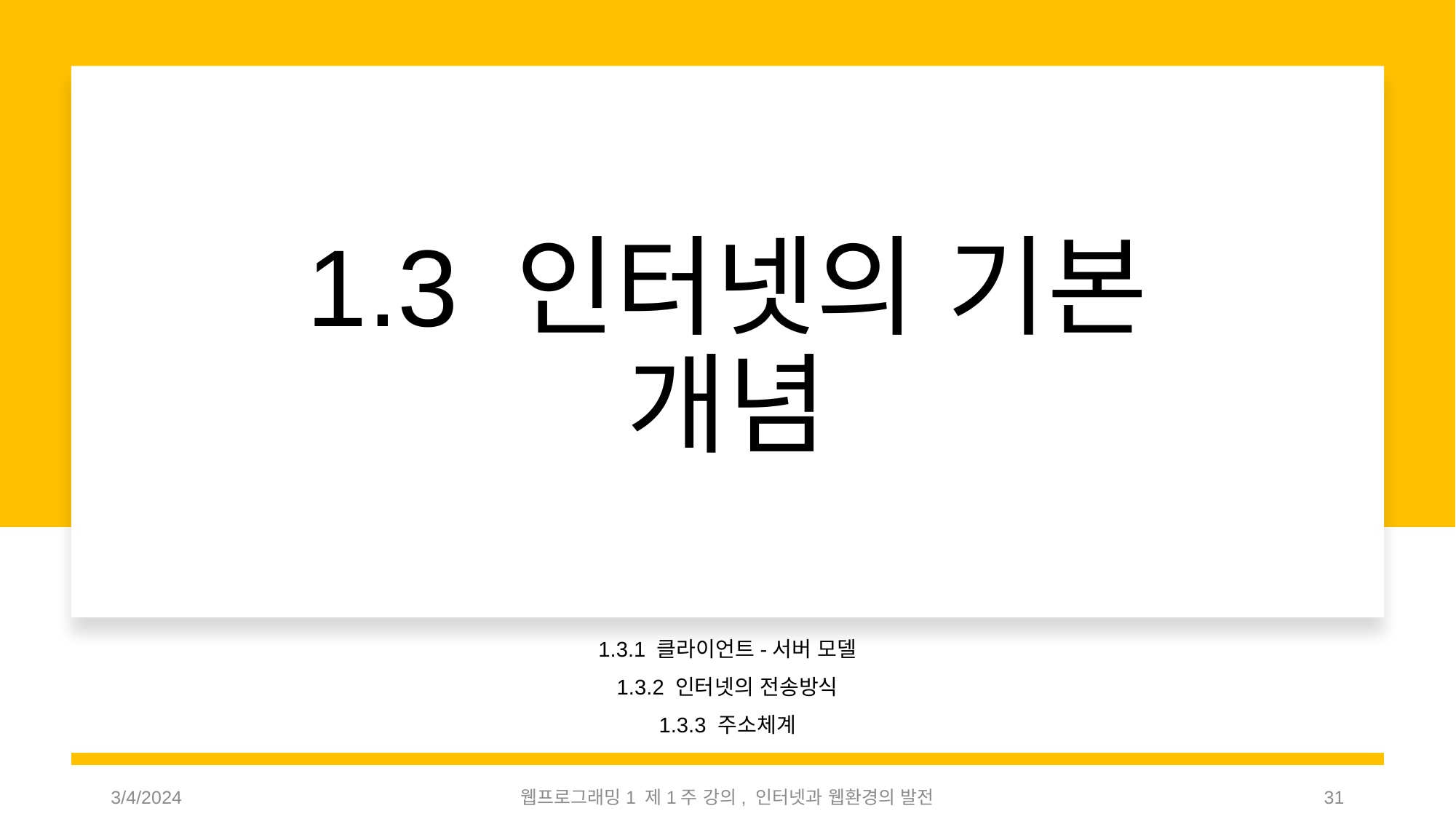

# 1.3 인터넷의 기본 개념
1.3.1 클라이언트-서버 모델
1.3.2 인터넷의 전송방식
1.3.3 주소체계
3/4/2024
웹프로그래밍1 제1주 강의, 인터넷과 웹환경의 발전
31